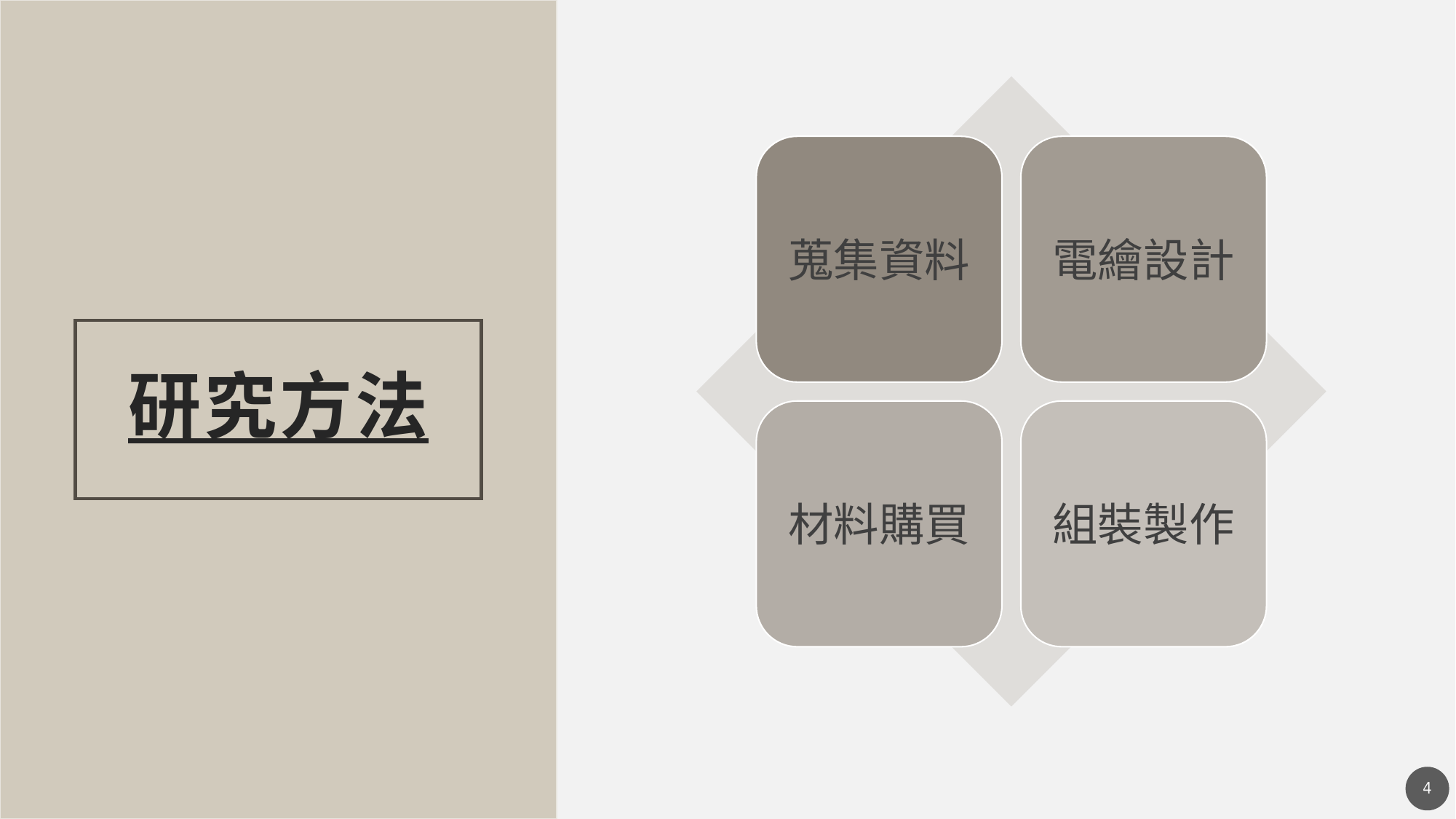

蒐集資料
電繪設計

材料購買
組裝製作
# 研究方法
4